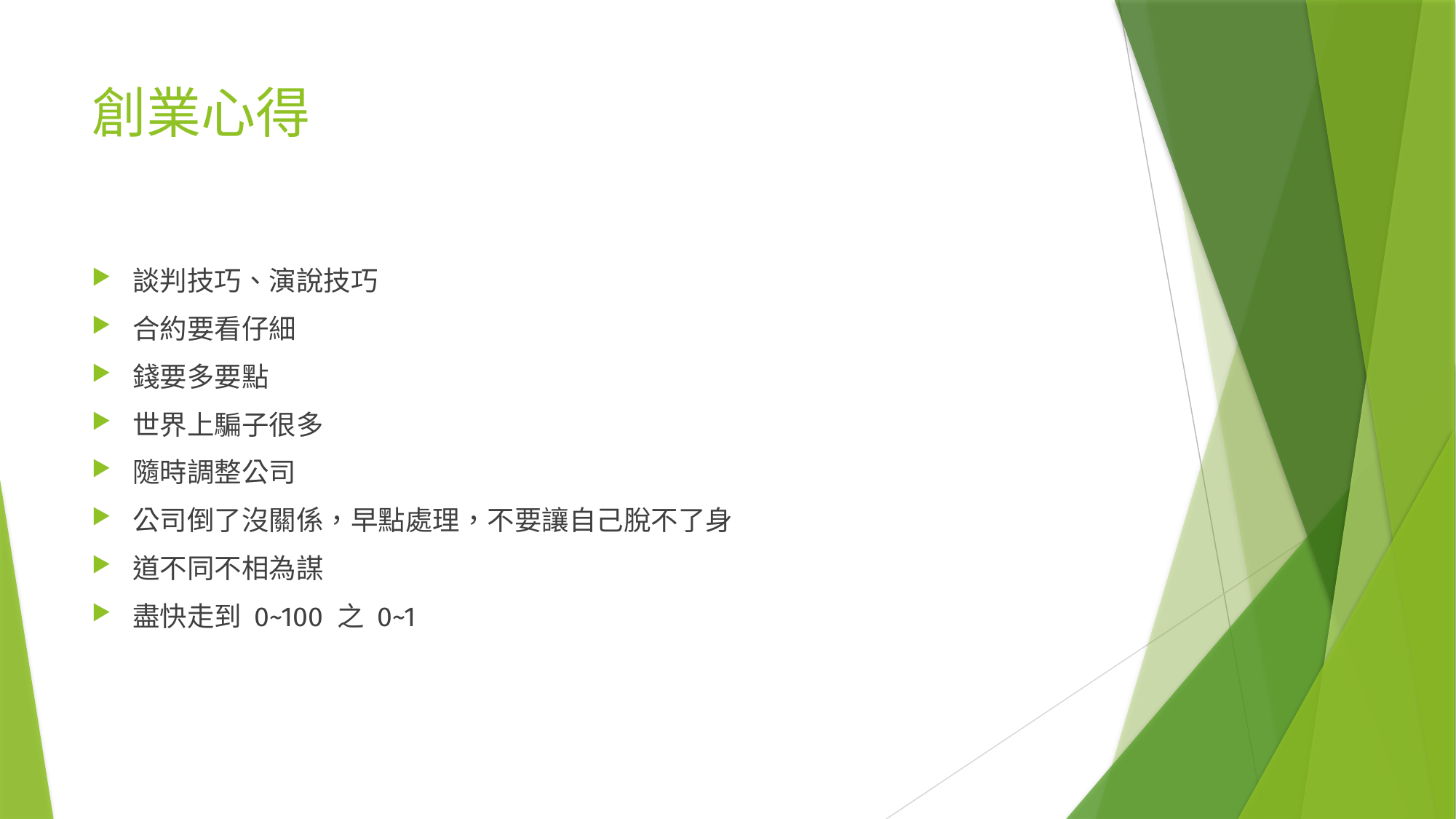

# 創業心得
談判技巧、演說技巧
合約要看仔細
錢要多要點
世界上騙子很多
隨時調整公司
公司倒了沒關係，早點處理，不要讓自己脫不了身
道不同不相為謀
盡快走到 0~100 之 0~1